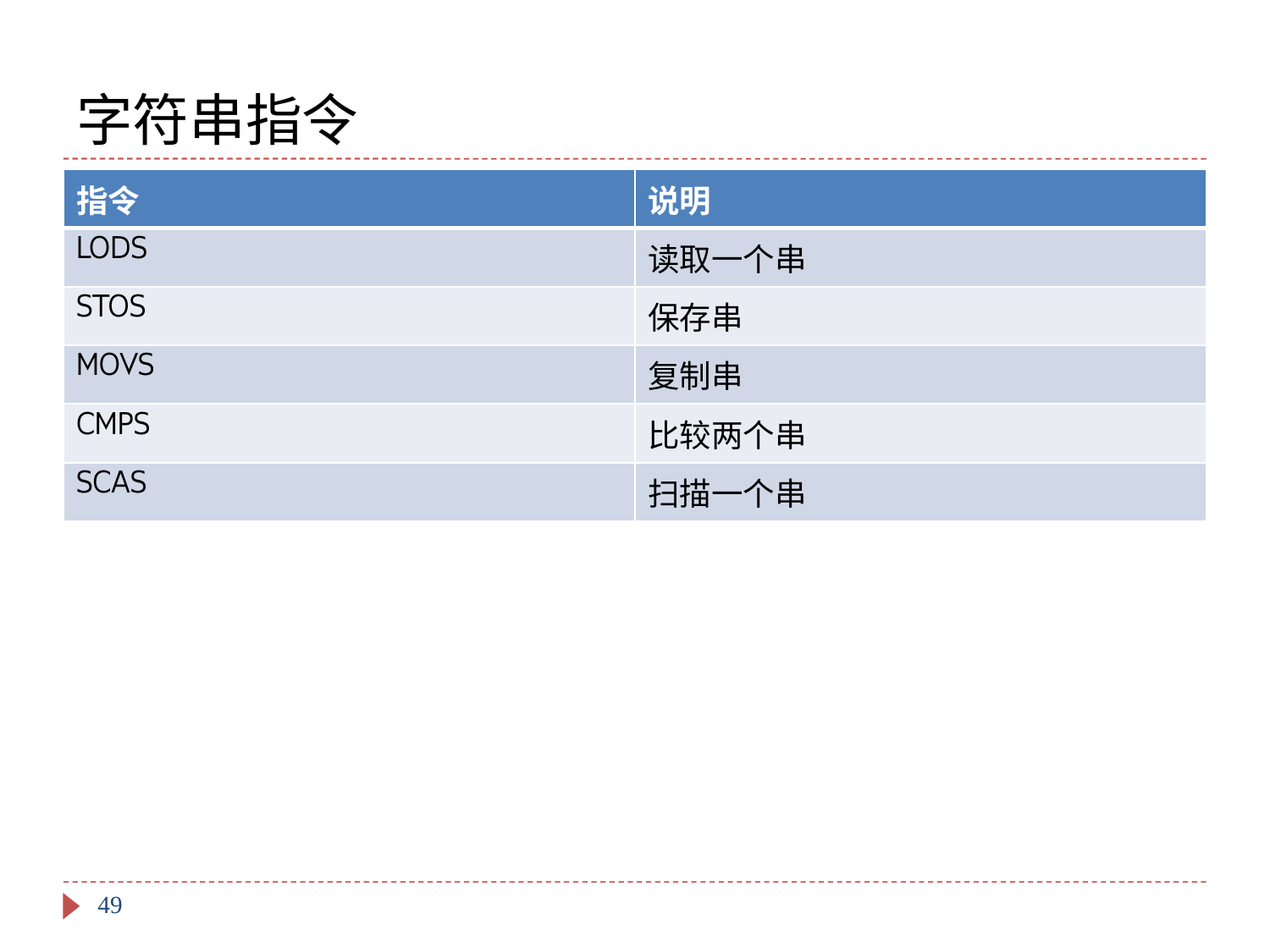

# 字符串指令
| 指令 | 说明 |
| --- | --- |
| LODS | 读取一个串 |
| STOS | 保存串 |
| MOVS | 复制串 |
| CMPS | 比较两个串 |
| SCAS | 扫描一个串 |
49